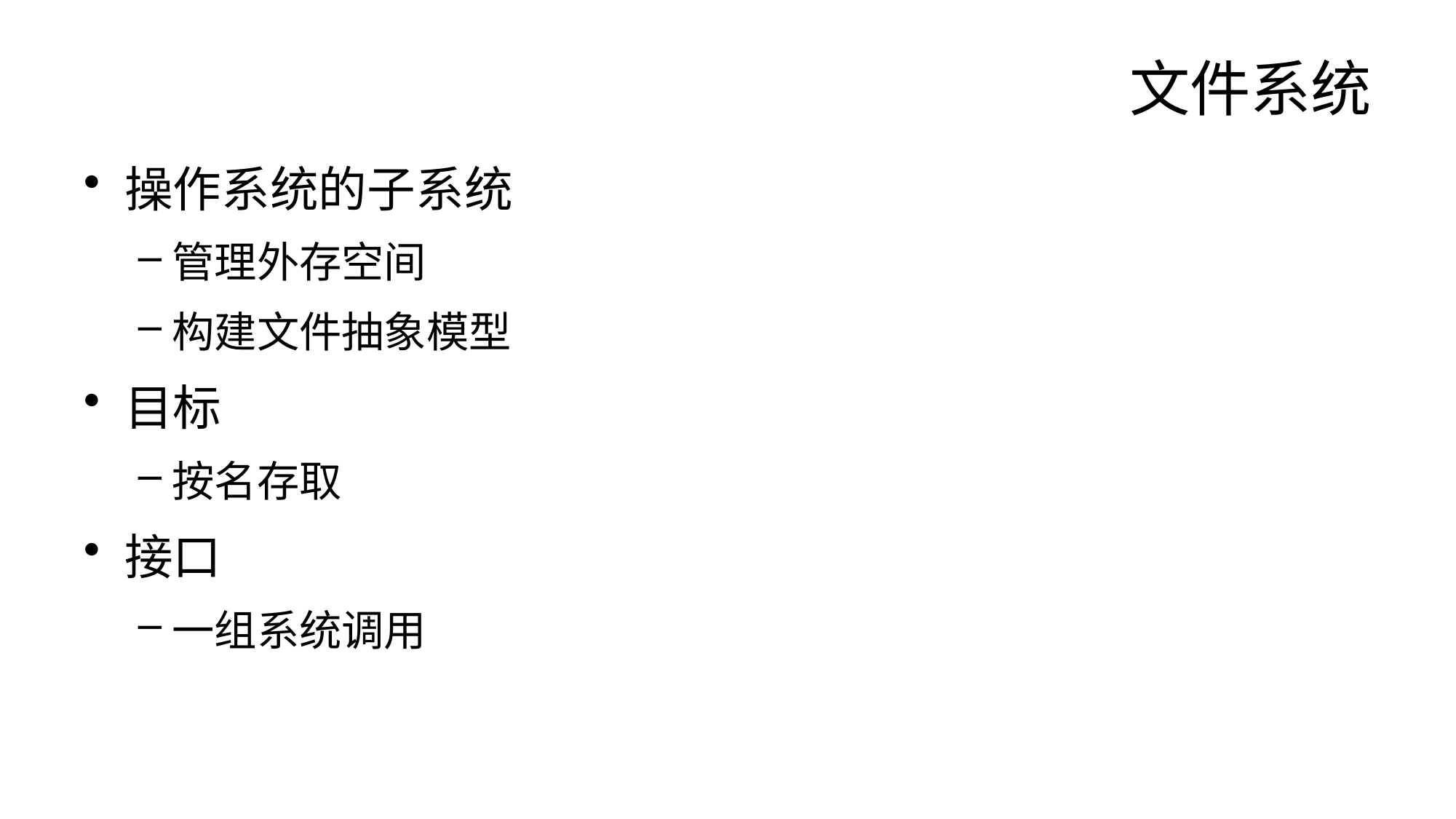

# 文件系统
操作系统的子系统
管理外存空间
构建文件抽象模型
目标
按名存取
接口
一组系统调用